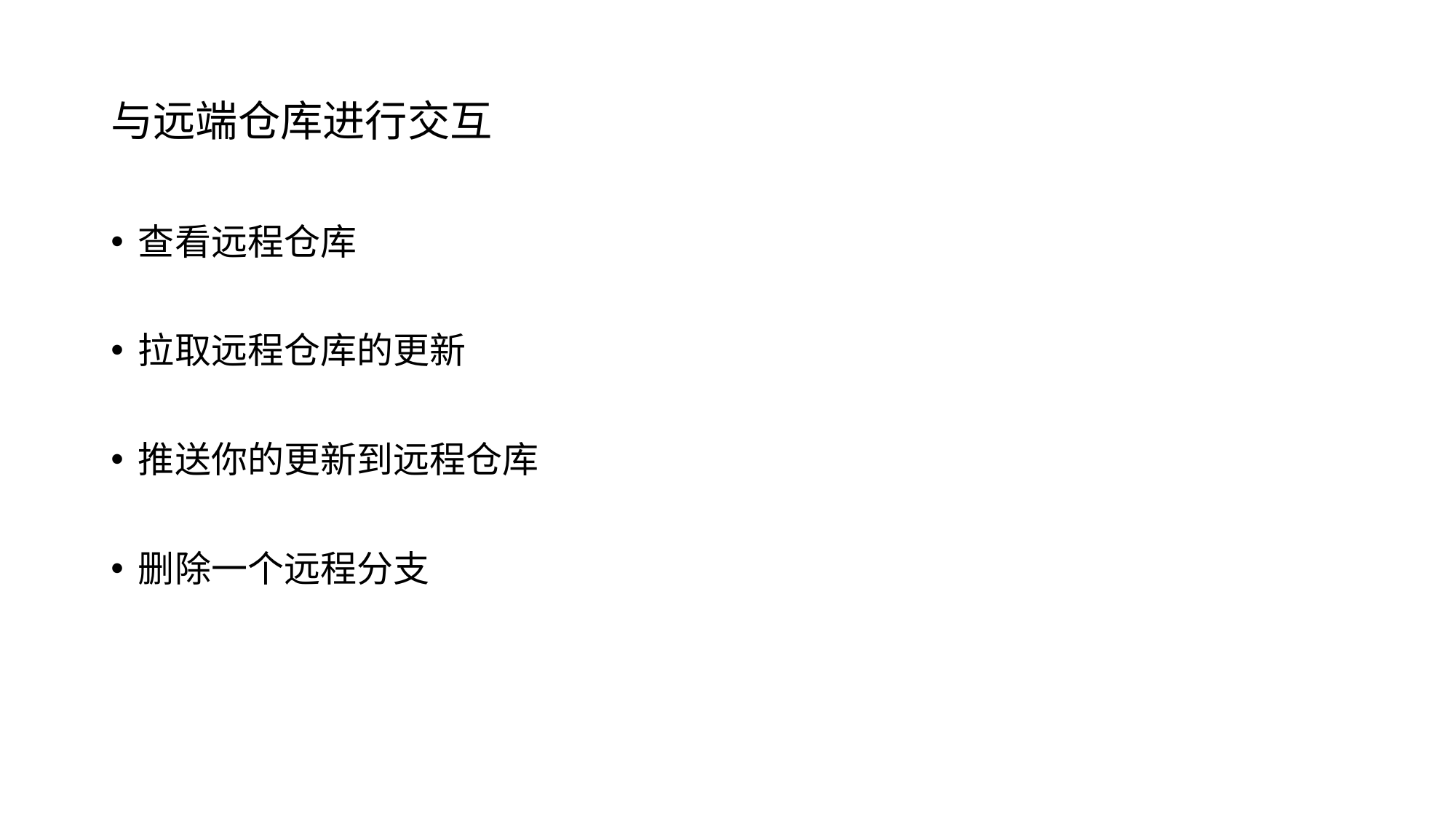

# 与远端仓库进行交互
查看远程仓库

拉取远程仓库的更新

推送你的更新到远程仓库

删除一个远程分支